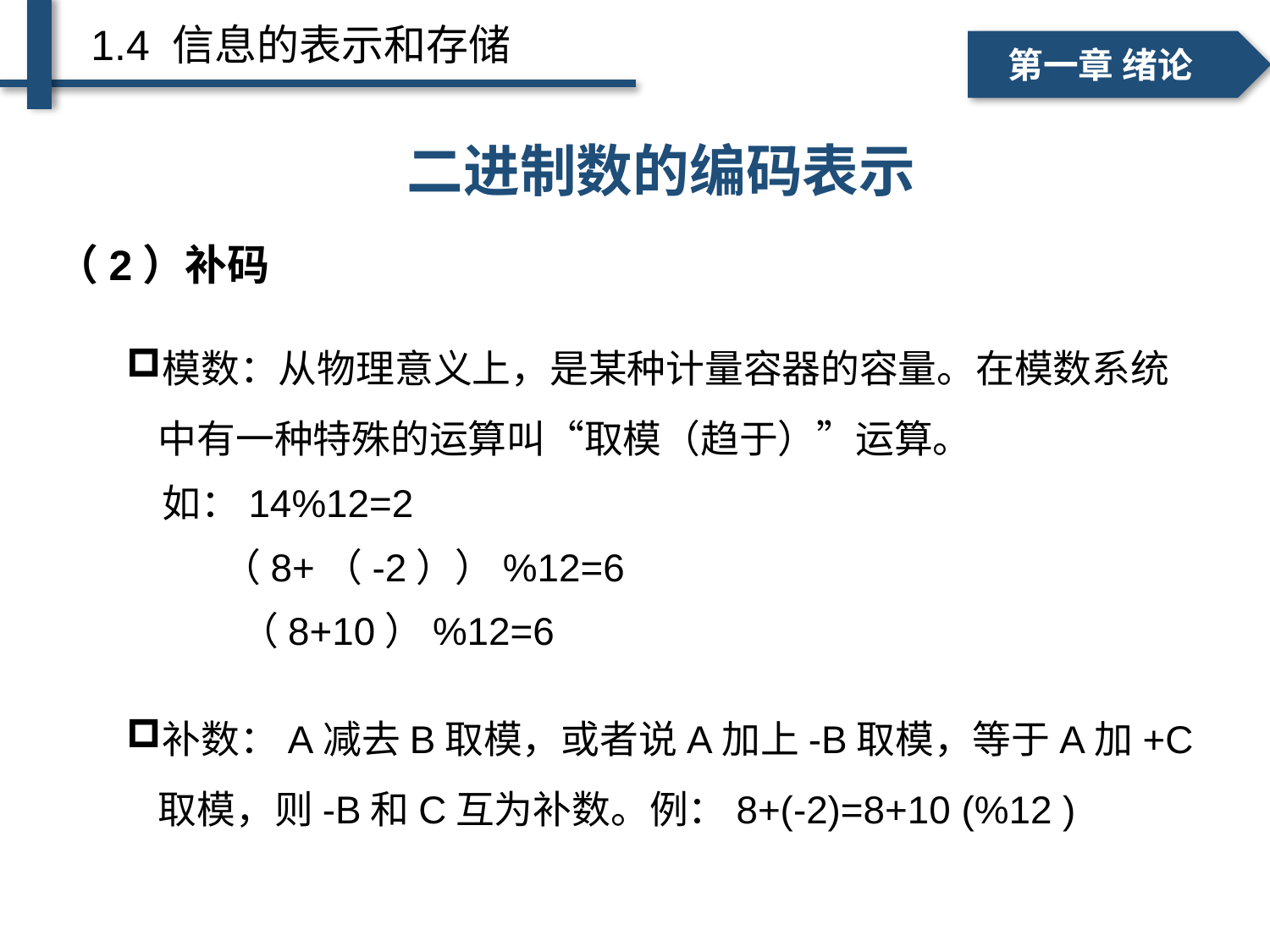

1.4 信息的表示和存储

一、个人简介
二、学术成绩

第一章 绪论
# 不同进位计数制间的转换 ——十进制→ R 进制

二进制数的编码表示
（2）补码
模数：从物理意义上，是某种计量容器的容量。在模数系统中有一种特殊的运算叫“取模（趋于）”运算。
   如：14%12=2
          （8+（-2））%12=6
            （8+10）%12=6
补数：A减去B取模，或者说A加上-B取模，等于A加+C取模，则-B和C互为补数。例：8+(-2)=8+10 (%12 )
63